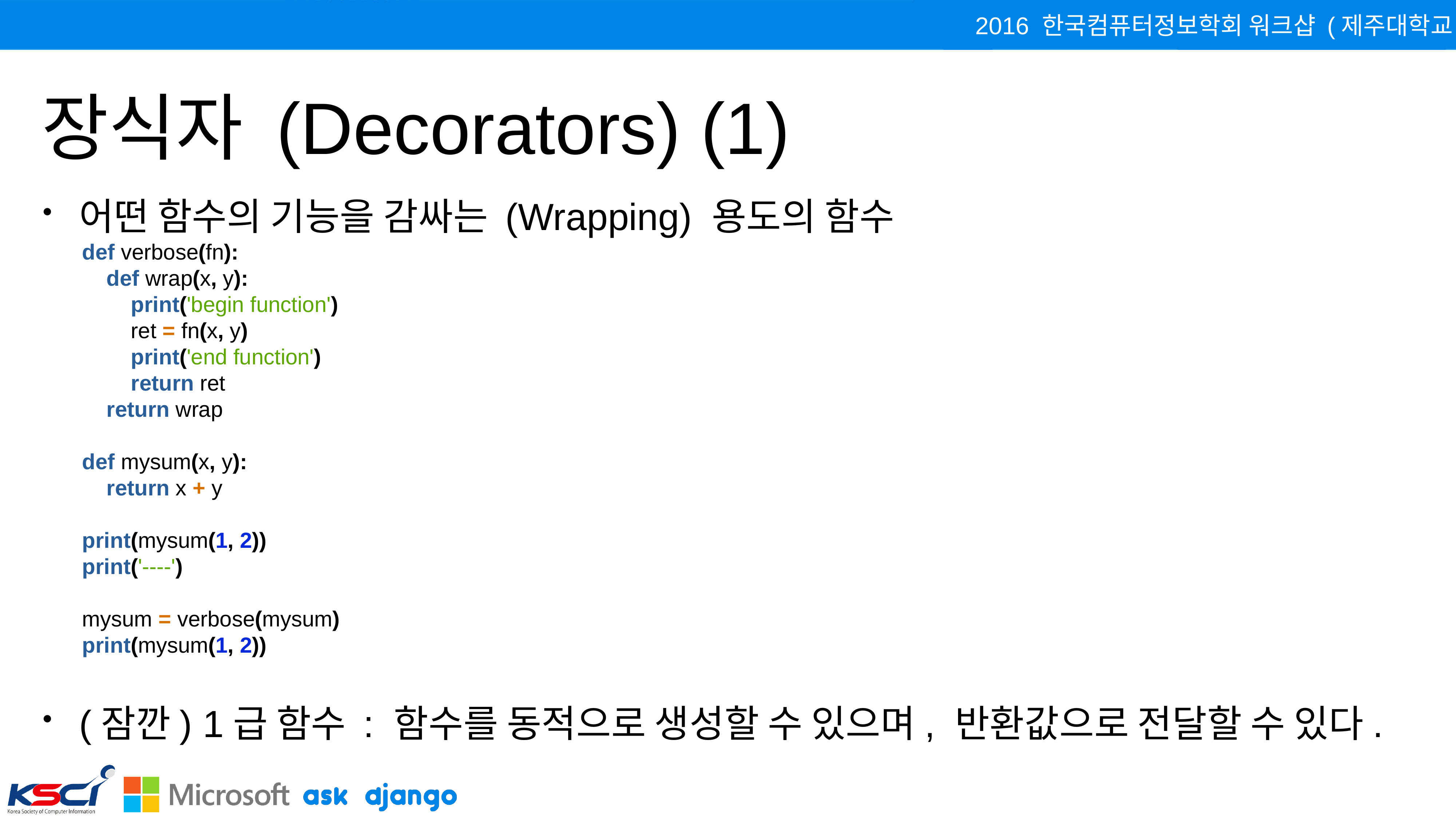

# 장식자 (Decorators) (1)
어떤 함수의 기능을 감싸는 (Wrapping) 용도의 함수
def verbose(fn):
    def wrap(x, y):
        print('begin function')
        ret = fn(x, y)
        print('end function')
        return ret
    return wrap

def mysum(x, y):
    return x + y

print(mysum(1, 2))
print('----')

mysum = verbose(mysum)
print(mysum(1, 2))
(잠깐) 1급 함수 : 함수를 동적으로 생성할 수 있으며, 반환값으로 전달할 수 있다.